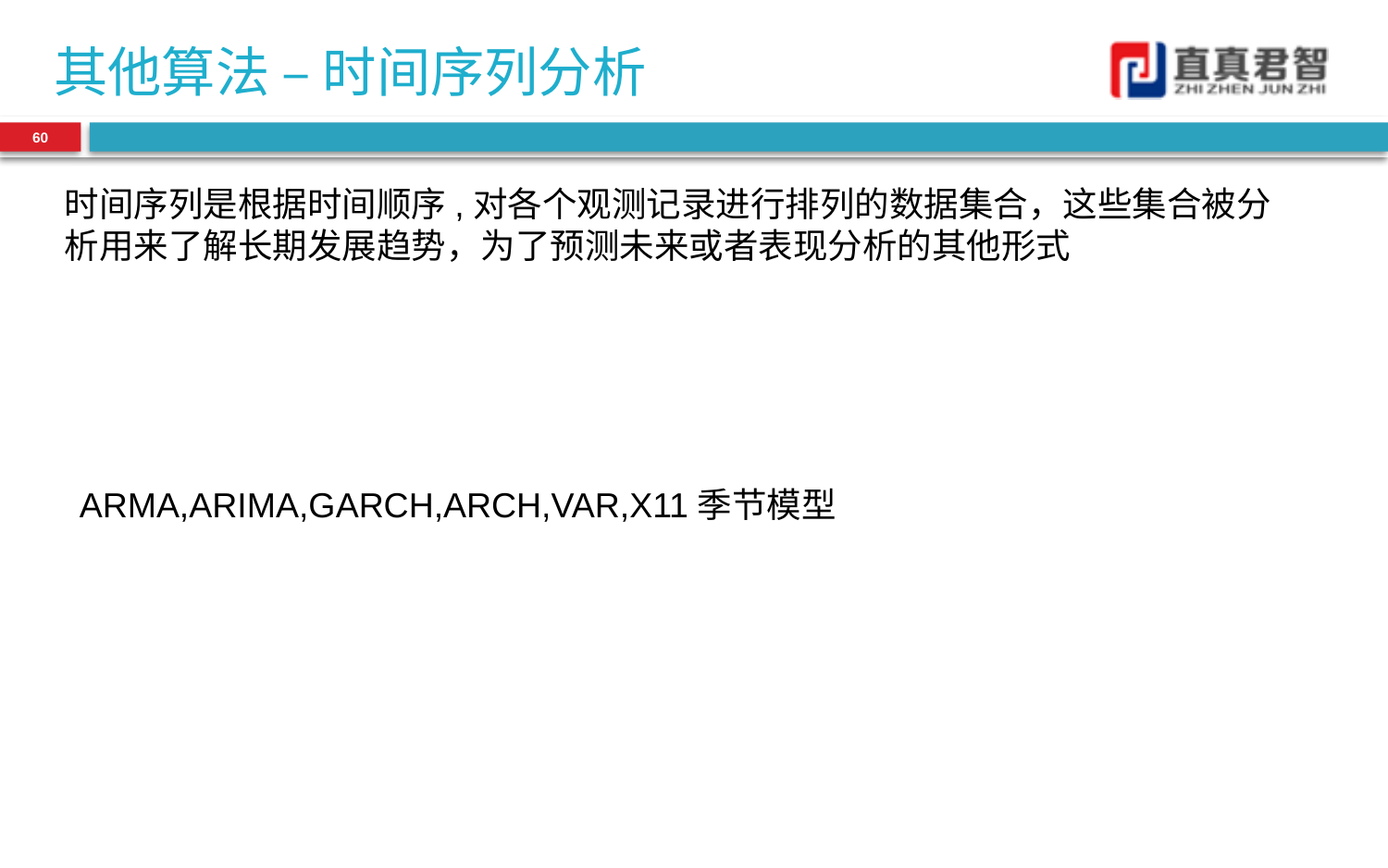

# 其他算法 – 时间序列分析
60
时间序列是根据时间顺序,对各个观测记录进行排列的数据集合，这些集合被分析用来了解长期发展趋势，为了预测未来或者表现分析的其他形式

ARMA,ARIMA,GARCH,ARCH,VAR,X11季节模型